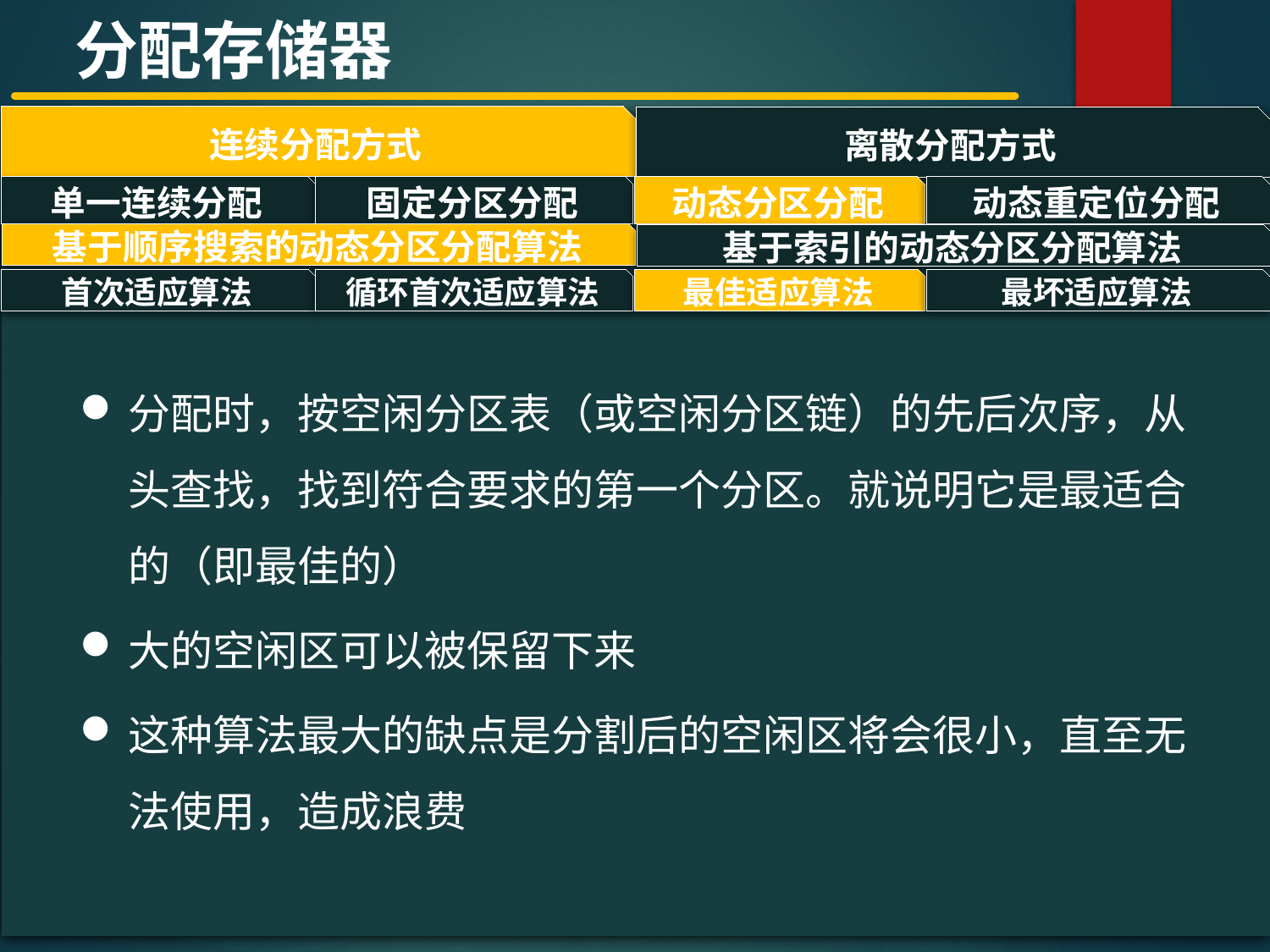

分配存储器
连续分配方式
离散分配方式
#
单一连续分配
固定分区分配
动态分区分配
动态重定位分配
基于顺序搜索的动态分区分配算法
基于索引的动态分区分配算法
首次适应算法
循环首次适应算法
最佳适应算法
最坏适应算法
分配时，按空闲分区表（或空闲分区链）的先后次序，从头查找，找到符合要求的第一个分区。就说明它是最适合的（即最佳的）
大的空闲区可以被保留下来
这种算法最大的缺点是分割后的空闲区将会很小，直至无法使用，造成浪费